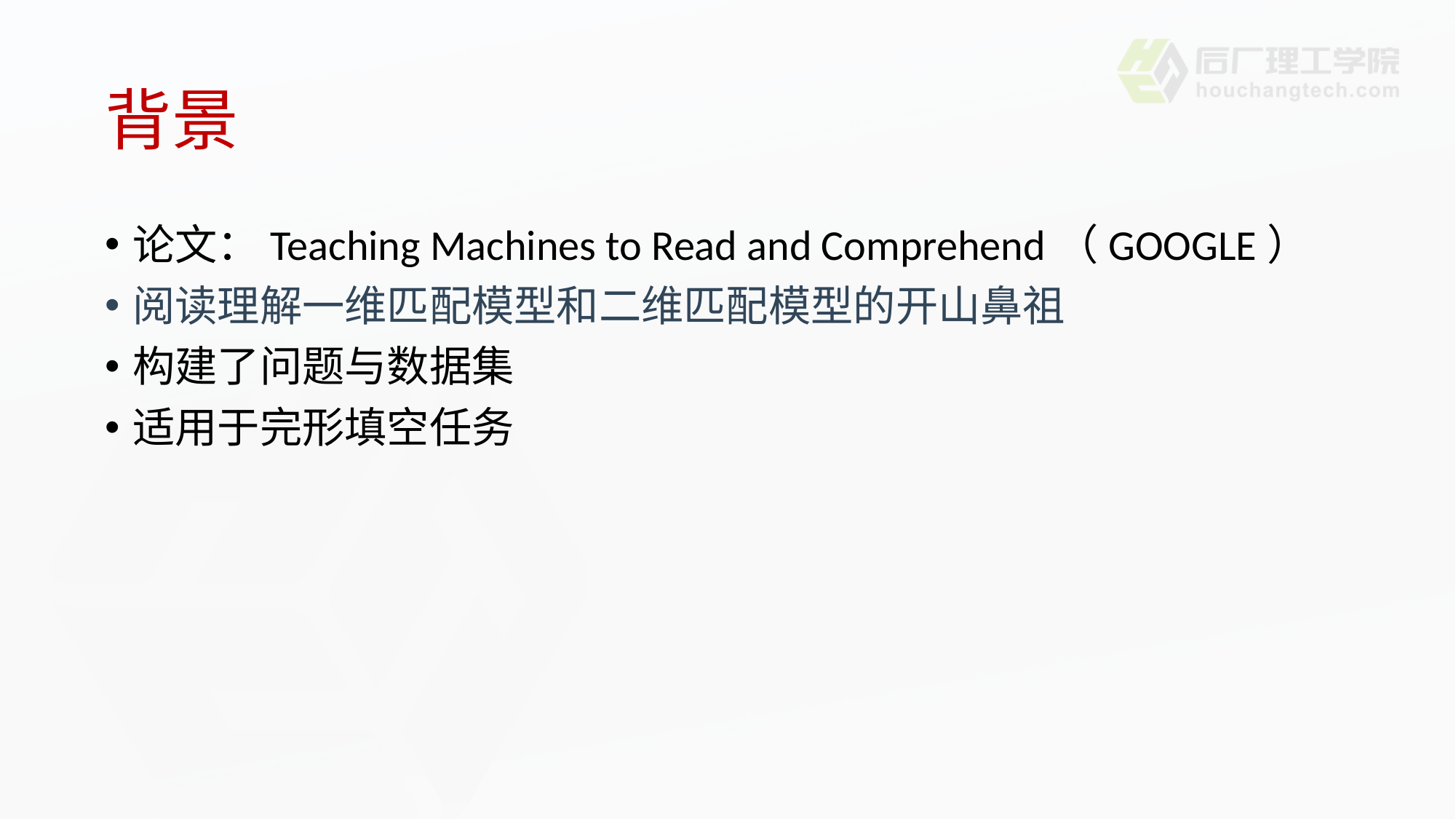

# 背景
论文：Teaching Machines to Read and Comprehend（GOOGLE）
阅读理解一维匹配模型和二维匹配模型的开山鼻祖
构建了问题与数据集
适用于完形填空任务